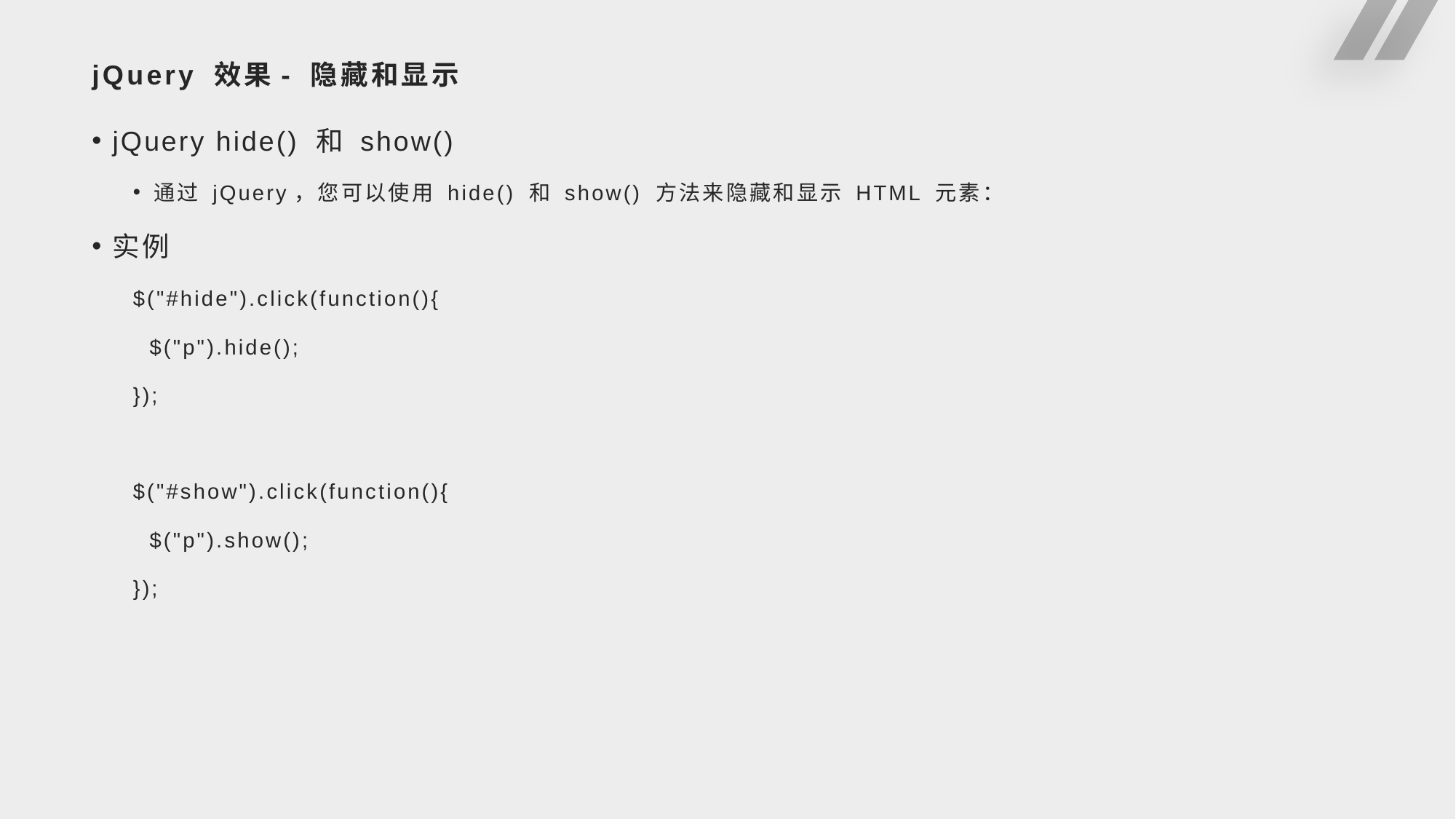

# jQuery 效果- 隐藏和显示
jQuery hide() 和 show()
通过 jQuery，您可以使用 hide() 和 show() 方法来隐藏和显示 HTML 元素：
实例
$("#hide").click(function(){
  $("p").hide();
});

$("#show").click(function(){
  $("p").show();
});